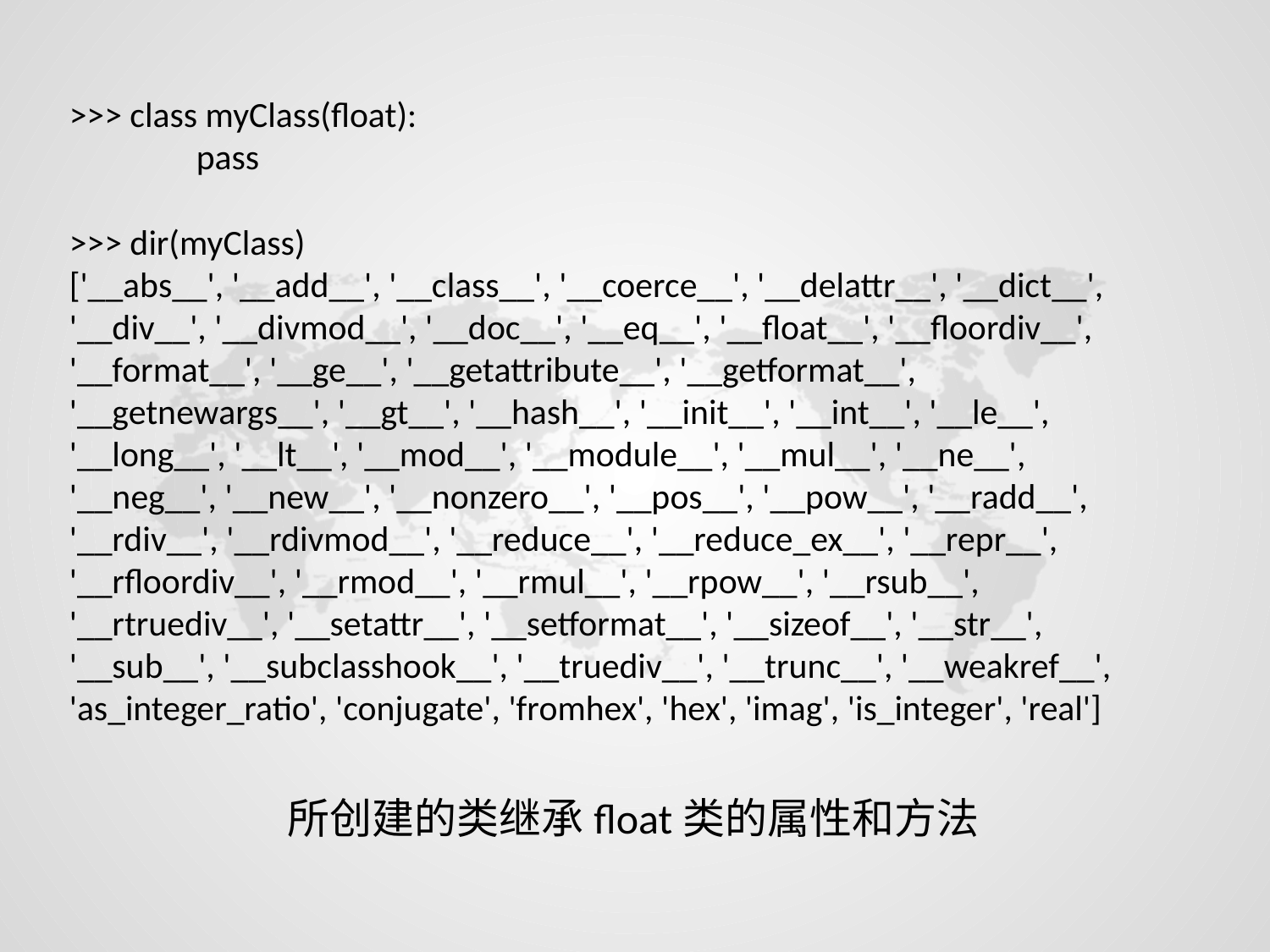

>>> class myClass(float):
	pass

>>> dir(myClass)
['__abs__', '__add__', '__class__', '__coerce__', '__delattr__', '__dict__', '__div__', '__divmod__', '__doc__', '__eq__', '__float__', '__floordiv__', '__format__', '__ge__', '__getattribute__', '__getformat__', '__getnewargs__', '__gt__', '__hash__', '__init__', '__int__', '__le__', '__long__', '__lt__', '__mod__', '__module__', '__mul__', '__ne__', '__neg__', '__new__', '__nonzero__', '__pos__', '__pow__', '__radd__', '__rdiv__', '__rdivmod__', '__reduce__', '__reduce_ex__', '__repr__', '__rfloordiv__', '__rmod__', '__rmul__', '__rpow__', '__rsub__', '__rtruediv__', '__setattr__', '__setformat__', '__sizeof__', '__str__', '__sub__', '__subclasshook__', '__truediv__', '__trunc__', '__weakref__', 'as_integer_ratio', 'conjugate', 'fromhex', 'hex', 'imag', 'is_integer', 'real']
所创建的类继承float类的属性和方法